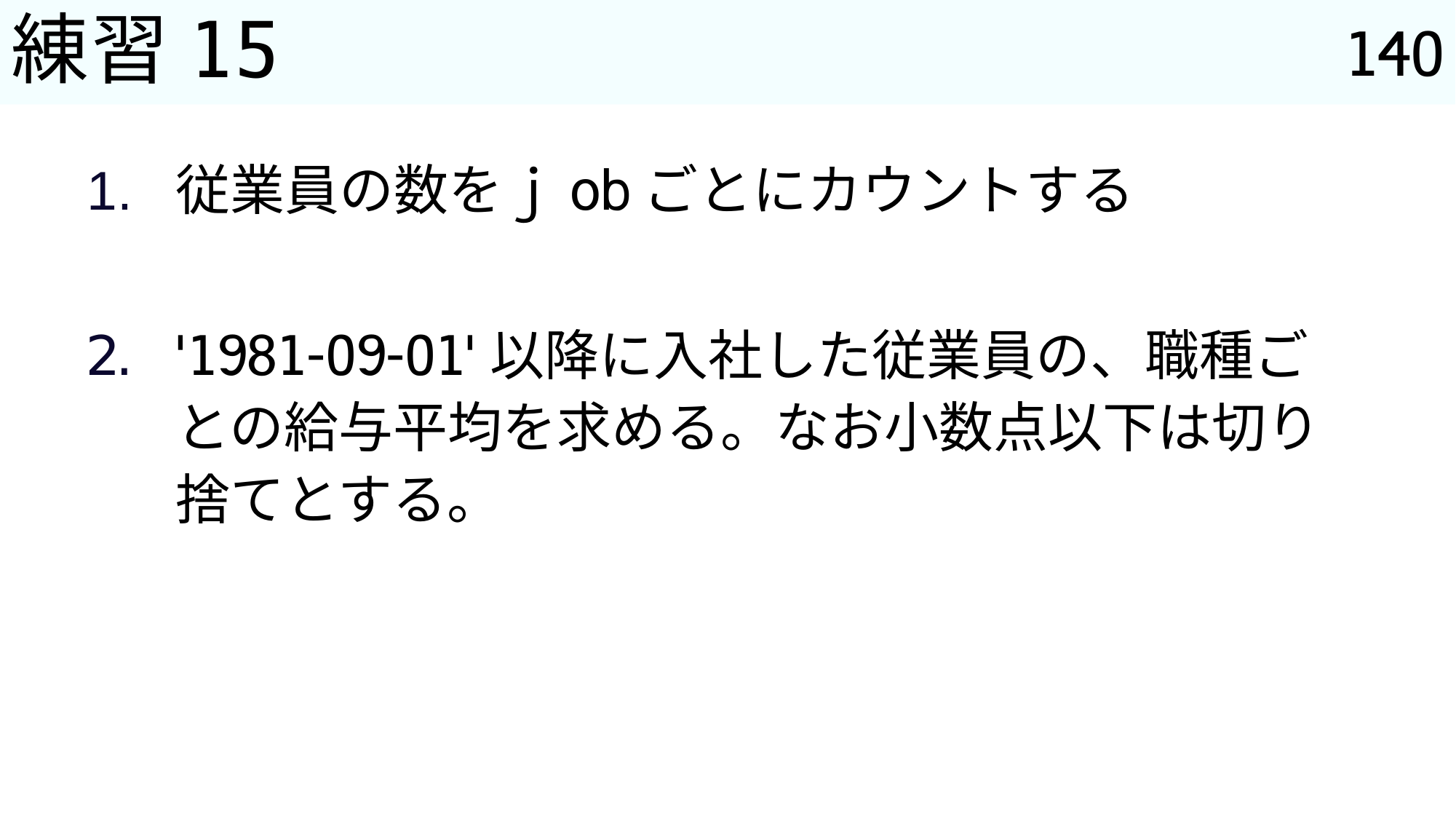

140
# 練習15
従業員の数をｊobごとにカウントする

'1981-09-01'以降に入社した従業員の、職種ごとの給与平均を求める。なお小数点以下は切り捨てとする。